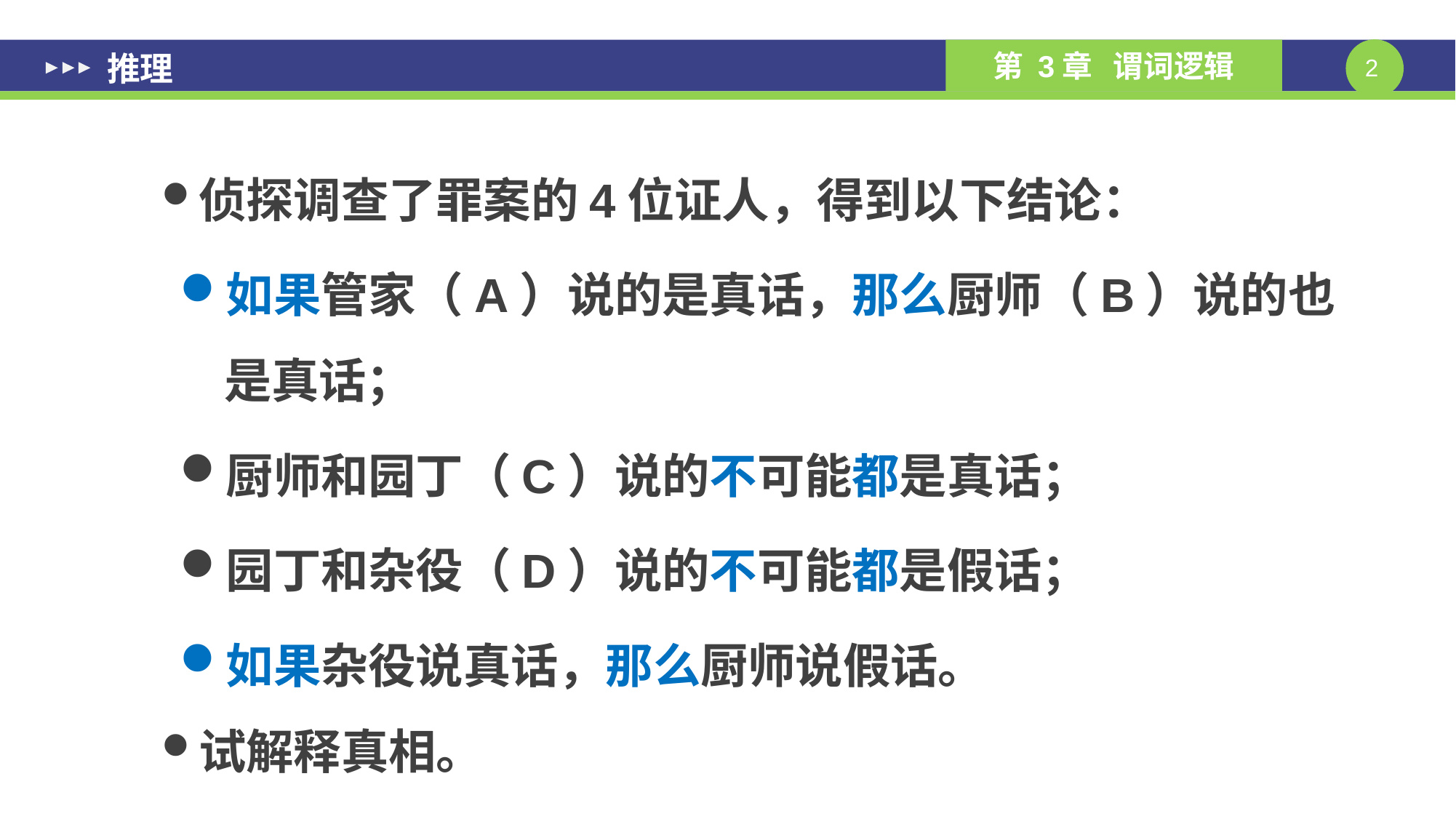

# 推理
侦探调查了罪案的4位证人，得到以下结论：
如果管家（A）说的是真话，那么厨师（B）说的也是真话；
厨师和园丁（C）说的不可能都是真话；
园丁和杂役（D）说的不可能都是假话；
如果杂役说真话，那么厨师说假话。
试解释真相。